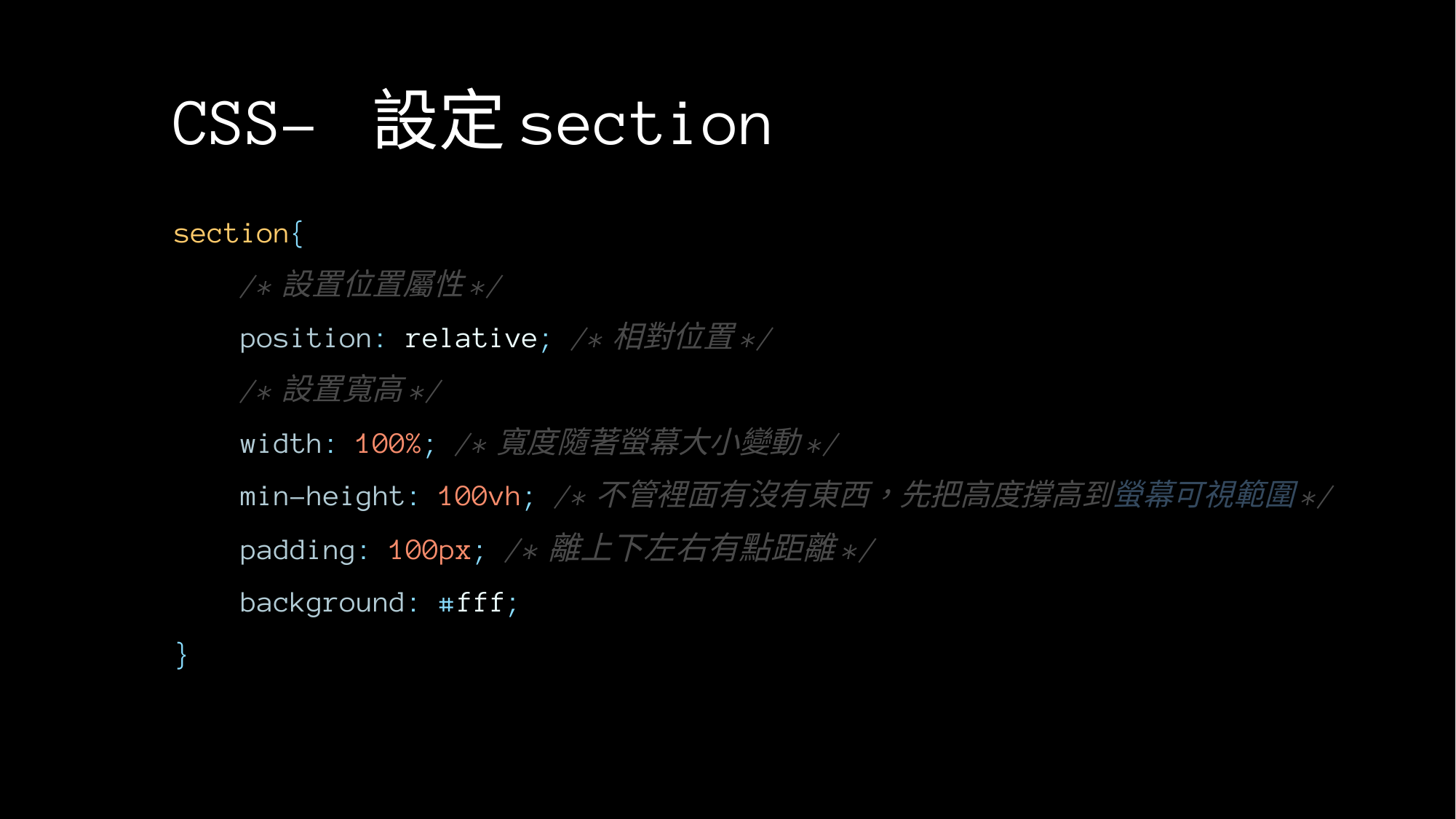

# CSS- 設定section
section{
    /*設置位置屬性*/
    position: relative; /*相對位置*/
    /*設置寬高*/
    width: 100%; /*寬度隨著螢幕大小變動*/
    min-height: 100vh; /*不管裡面有沒有東西，先把高度撐高到螢幕可視範圍*/
    padding: 100px; /*離上下左右有點距離*/
    background: #fff;
}